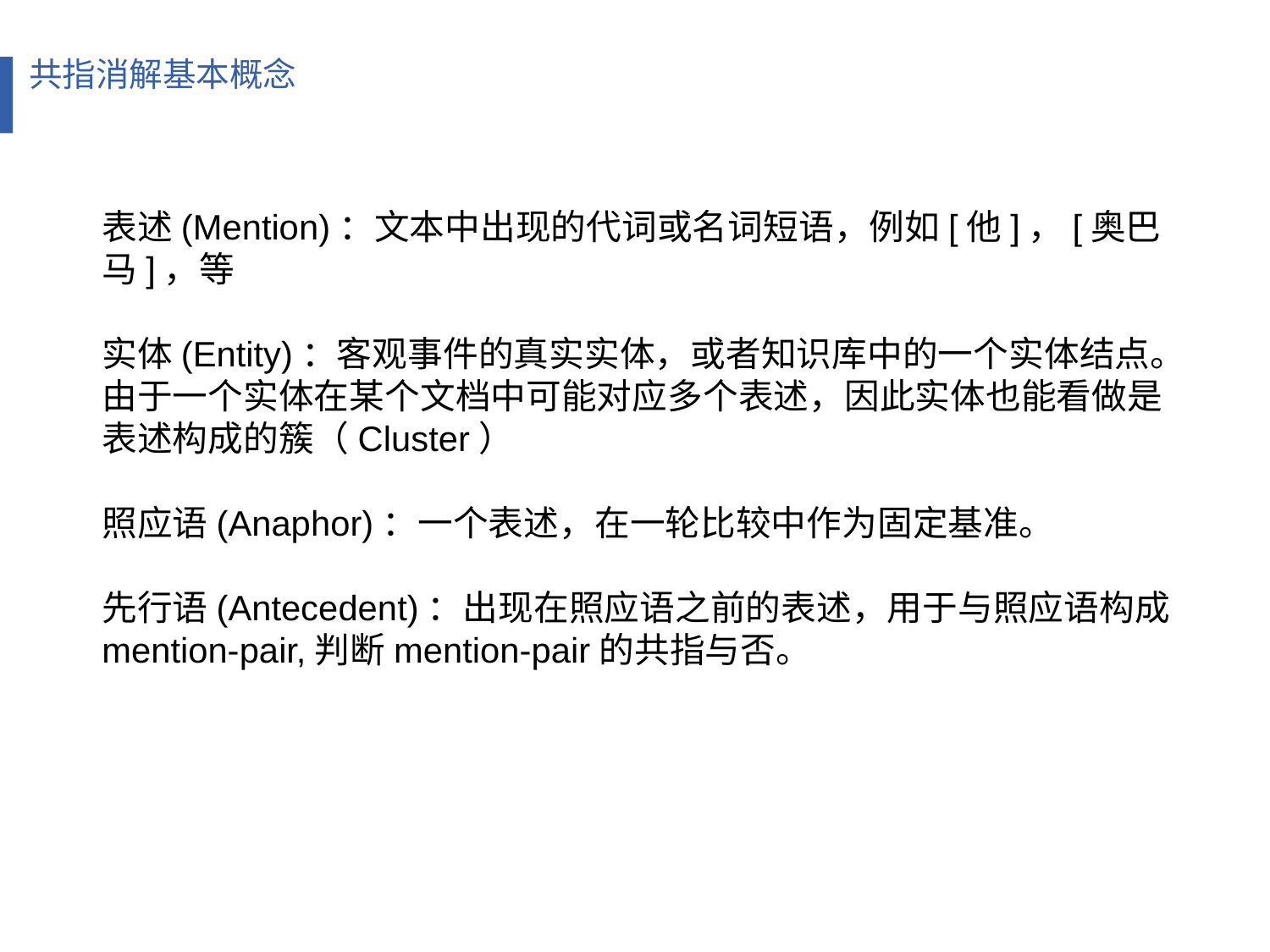

共指消解基本概念
表述(Mention)：文本中出现的代词或名词短语，例如[他]，[奥巴马]，等

实体(Entity)：客观事件的真实实体，或者知识库中的一个实体结点。由于一个实体在某个文档中可能对应多个表述，因此实体也能看做是表述构成的簇（Cluster）

照应语(Anaphor)：一个表述，在一轮比较中作为固定基准。

先行语(Antecedent)：出现在照应语之前的表述，用于与照应语构成mention-pair,判断mention-pair的共指与否。